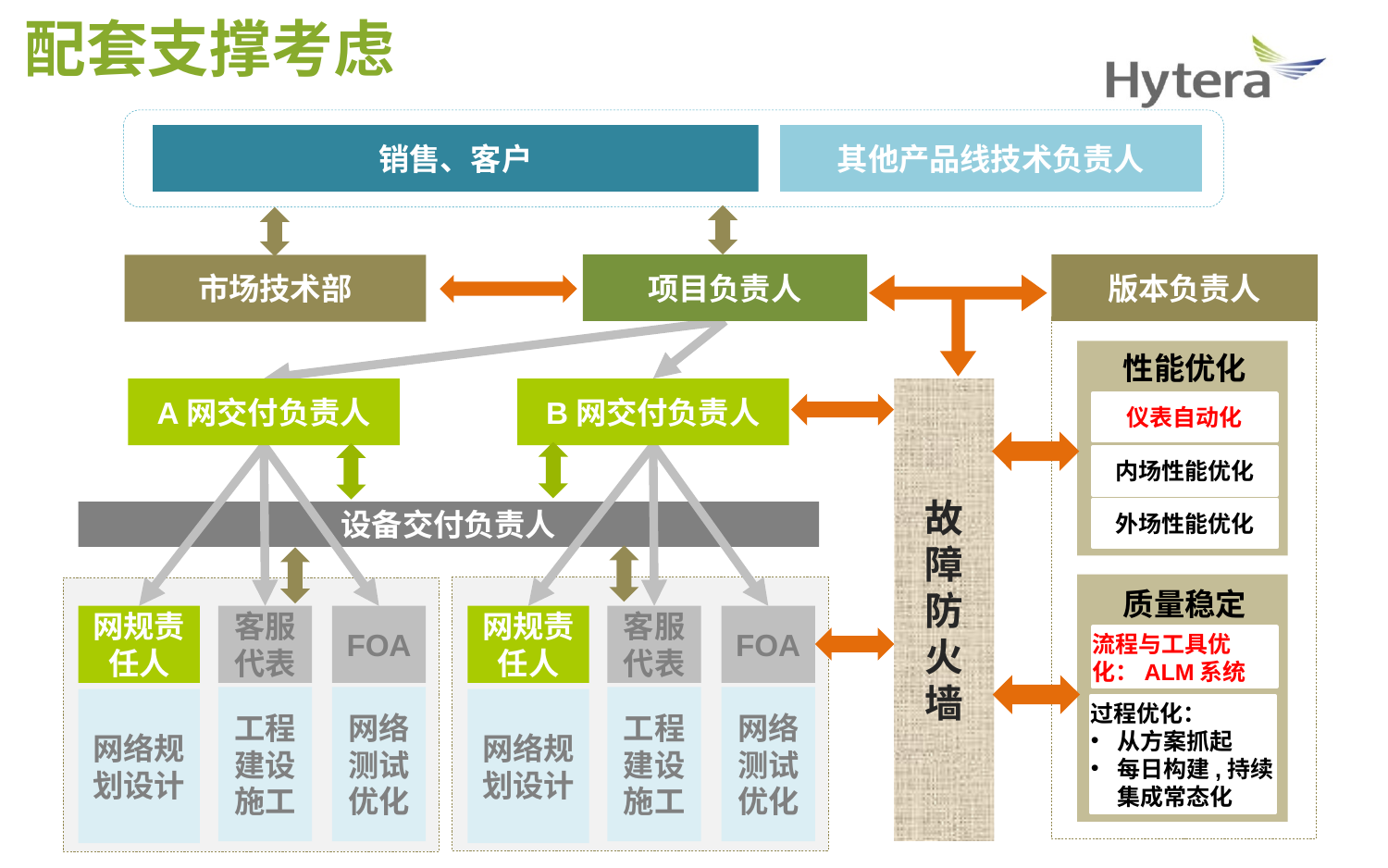

配套支撑考虑

销售、客户
其他产品线技术负责人

项目负责人
版本负责人
市场技术部

性能优化
A网交付负责人
B网交付负责人
故
障
防
火
墙
仪表自动化

内场性能优化
外场性能优化
设备交付负责人

质量稳定
网规责任人
客服代表
FOA
网规责任人
客服代表
FOA
流程与工具优化：ALM系统

网络测试优化
网络测试优化
工程建设施工
工程建设施工
网络规划设计
网络规划设计
过程优化：
从方案抓起
每日构建,持续集成常态化